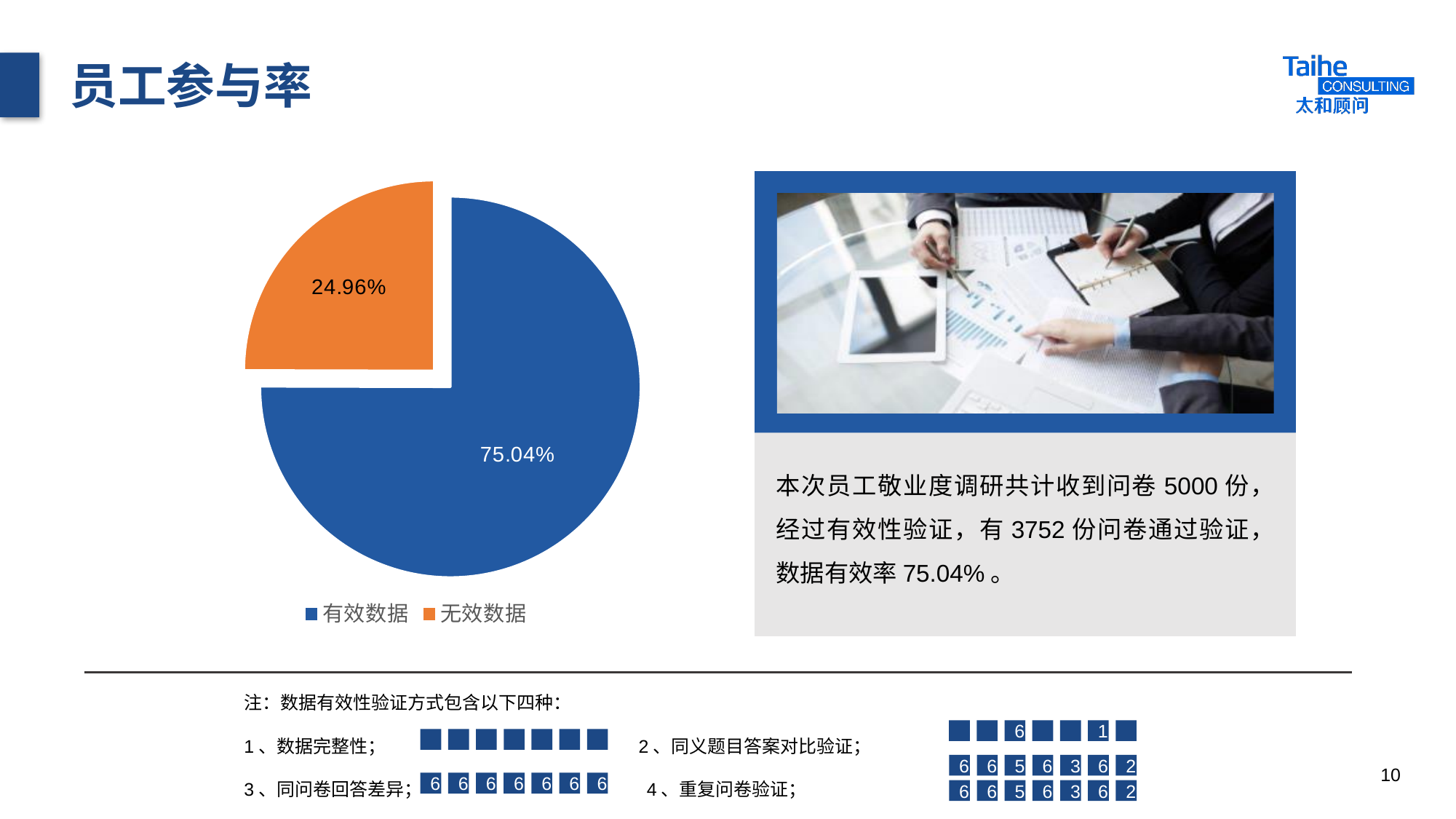

# 员工参与率

### Chart

| Category | 比率 |
|---|---|
| 有效数据 | 0.7504 |
| 无效数据 | 0.2496 |

本次员工敬业度调研共计收到问卷5000份，经过有效性验证，有3752份问卷通过验证，数据有效率75.04%。
注：数据有效性验证方式包含以下四种：
1、数据完整性；                                                              2、同义题目答案对比验证；
3、同问卷回答差异；                                                       4、重复问卷验证；

6

1

6
6
5
6
3
6
2
6
6
5
6
3
6
2
6
6
6
6
6
6
6
10